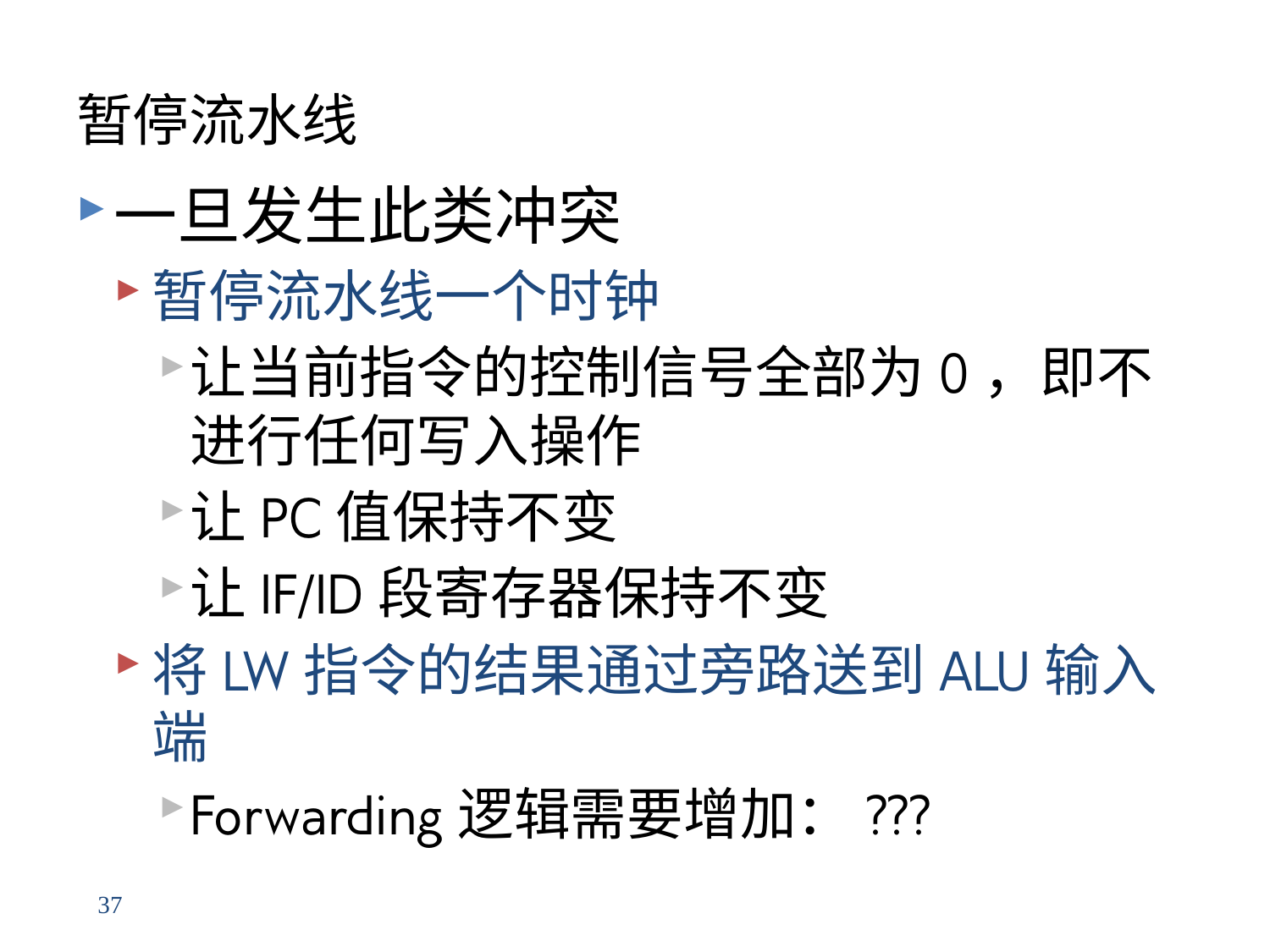

# 暂停流水线
一旦发生此类冲突
暂停流水线一个时钟
让当前指令的控制信号全部为0，即不进行任何写入操作
让PC值保持不变
让IF/ID段寄存器保持不变
将LW指令的结果通过旁路送到ALU输入端
Forwarding逻辑需要增加：???

37